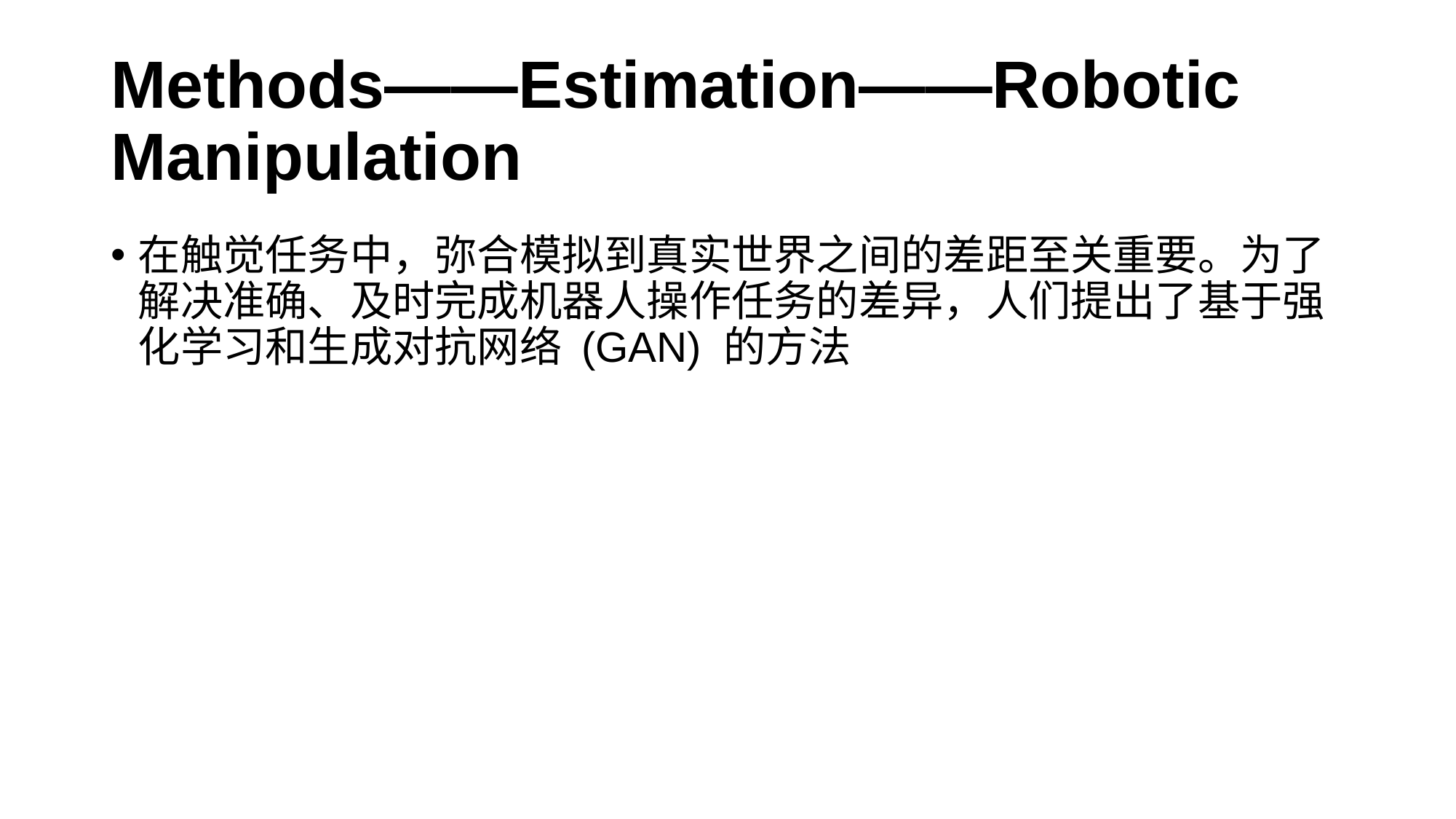

# Methods——Estimation——Robotic Manipulation
在触觉任务中，弥合模拟到真实世界之间的差距至关重要。为了解决准确、及时完成机器人操作任务的差异，人们提出了基于强化学习和生成对抗网络 (GAN) 的方法